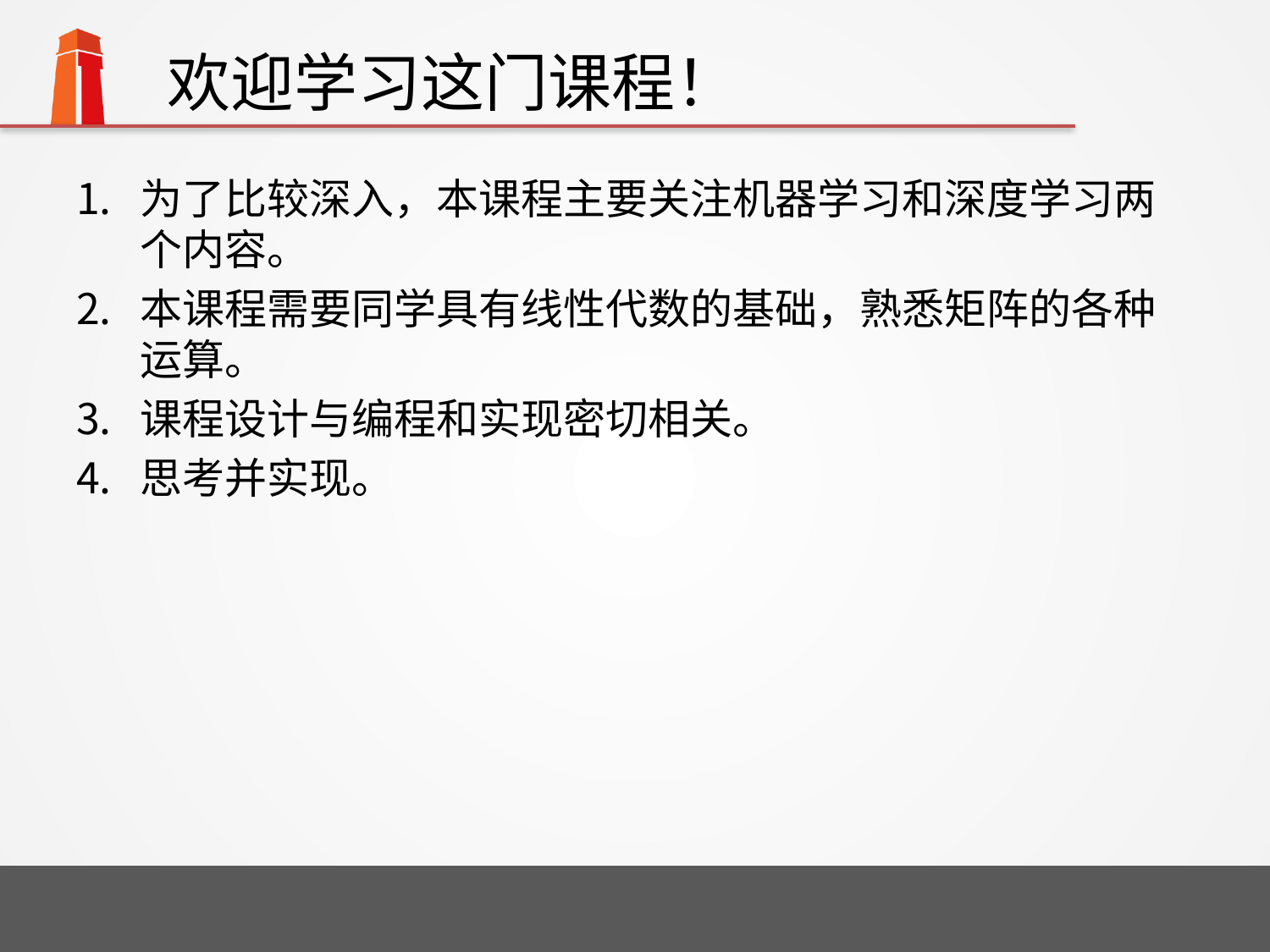

# 欢迎学习这门课程！
为了比较深入，本课程主要关注机器学习和深度学习两个内容。
本课程需要同学具有线性代数的基础，熟悉矩阵的各种运算。
课程设计与编程和实现密切相关。
思考并实现。